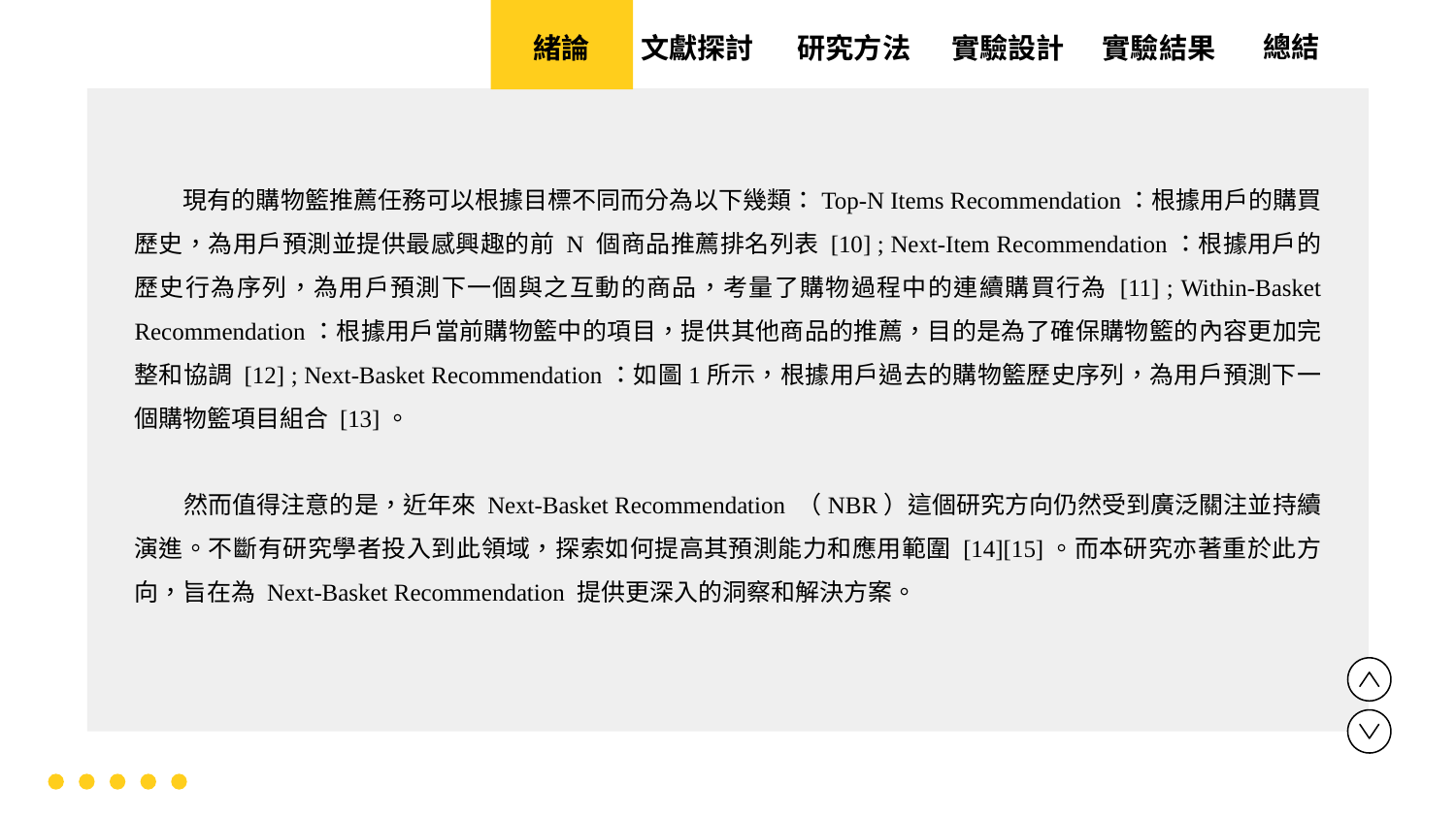

實驗設計
實驗結果
文獻探討
總結
緒論
研究方法
        現有的購物籃推薦任務可以根據目標不同而分為以下幾類：Top-N Items Recommendation：根據用戶的購買歷史，為用戶預測並提供最感興趣的前 N 個商品推薦排名列表 [10] ; Next-Item Recommendation：根據用戶的歷史行為序列，為用戶預測下一個與之互動的商品，考量了購物過程中的連續購買行為 [11] ; Within-Basket Recommendation：根據用戶當前購物籃中的項目，提供其他商品的推薦，目的是為了確保購物籃的內容更加完整和協調 [12] ; Next-Basket Recommendation：如圖1所示，根據用戶過去的購物籃歷史序列，為用戶預測下一個購物籃項目組合 [13]。

        然而值得注意的是，近年來 Next-Basket Recommendation （NBR）這個研究方向仍然受到廣泛關注並持續演進。不斷有研究學者投入到此領域，探索如何提高其預測能力和應用範圍 [14][15]。而本研究亦著重於此方向，旨在為 Next-Basket Recommendation 提供更深入的洞察和解決方案。